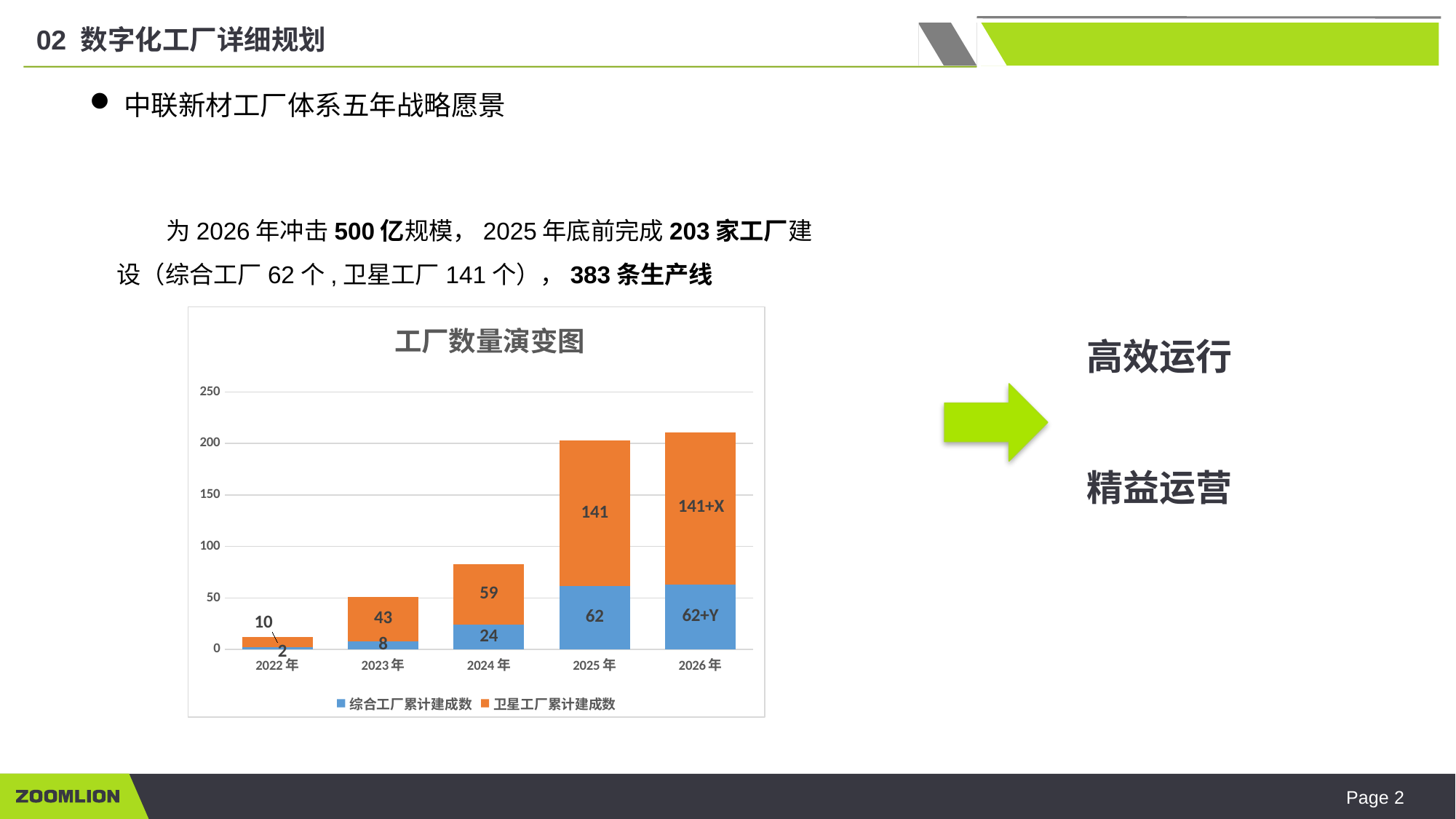

02 数字化工厂详细规划
中联新材工厂体系五年战略愿景
        为2026年冲击500亿规模，2025年底前完成203家工厂建设（综合工厂62个,卫星工厂141个），383条生产线

### Chart: 工厂数量演变图

| Category | 综合工厂累计建成数 | 卫星工厂累计建成数 |
|---|---|---|
| 2022年 | 2.0 | 10.0 |
| 2023年 | 8.0 | 43.0 |
| 2024年 | 24.0 | 59.0 |
| 2025年 | 62.0 | 141.0 |
| 2026年 | 63.0 | 148.0 |
高效运行

精益运营

Page 2